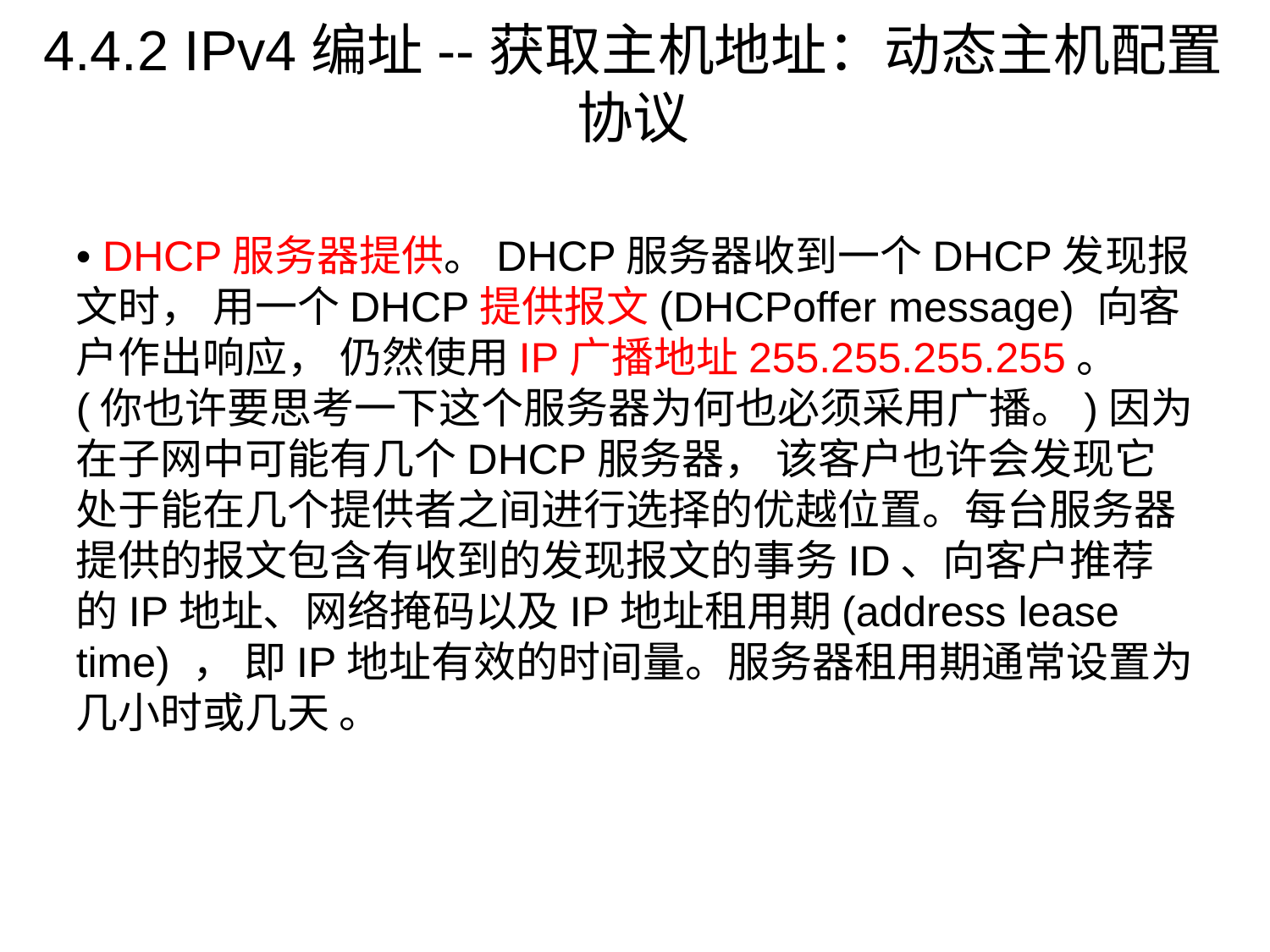

# 4.4.2 IPv4编址--获取主机地址：动态主机配置协议
• DHCP服务器提供。DHCP服务器收到一个DHCP发现报文时， 用一个DHCP提供报文(DHCPoffer message) 向客户作出响应， 仍然使用IP广播地址255.255.255.255。(你也许要思考一下这个服务器为何也必须采用广播。)因为在子网中可能有几个DHCP服务器， 该客户也许会发现它处于能在几个提供者之间进行选择的优越位置。每台服务器提供的报文包含有收到的发现报文的事务ID、向客户推荐的IP地址、网络掩码以及IP地址租用期(address lease time) ， 即IP地址有效的时间量。服务器租用期通常设置为几小时或几天 。